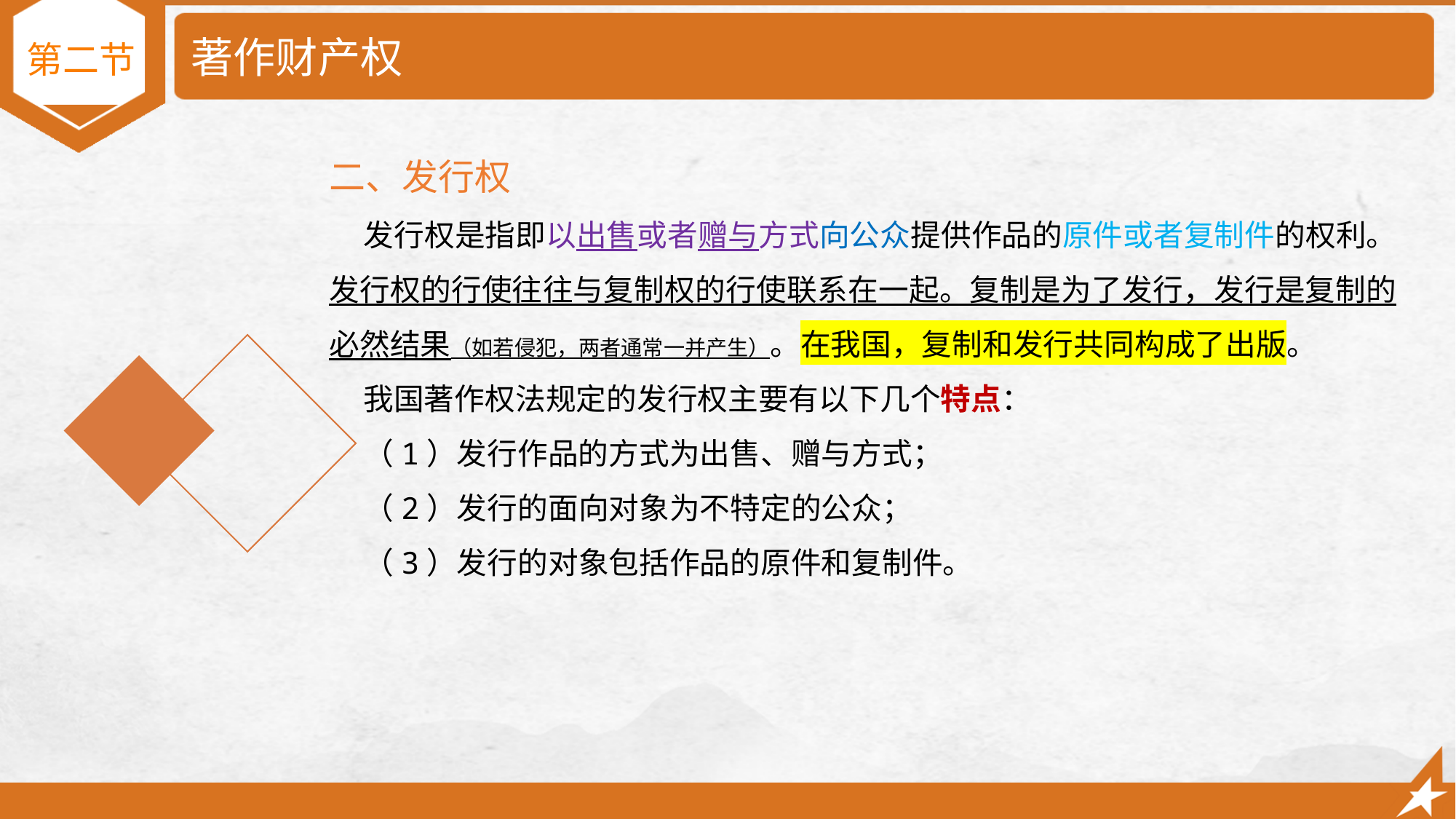

# 著作财产权
第二节
二、发行权
    发行权是指即以出售或者赠与方式向公众提供作品的原件或者复制件的权利。发行权的行使往往与复制权的行使联系在一起。复制是为了发行，发行是复制的必然结果（如若侵犯，两者通常一并产生）。在我国，复制和发行共同构成了出版。
    我国著作权法规定的发行权主要有以下几个特点：
    （1）发行作品的方式为出售、赠与方式；
    （2）发行的面向对象为不特定的公众；
    （3）发行的对象包括作品的原件和复制件。